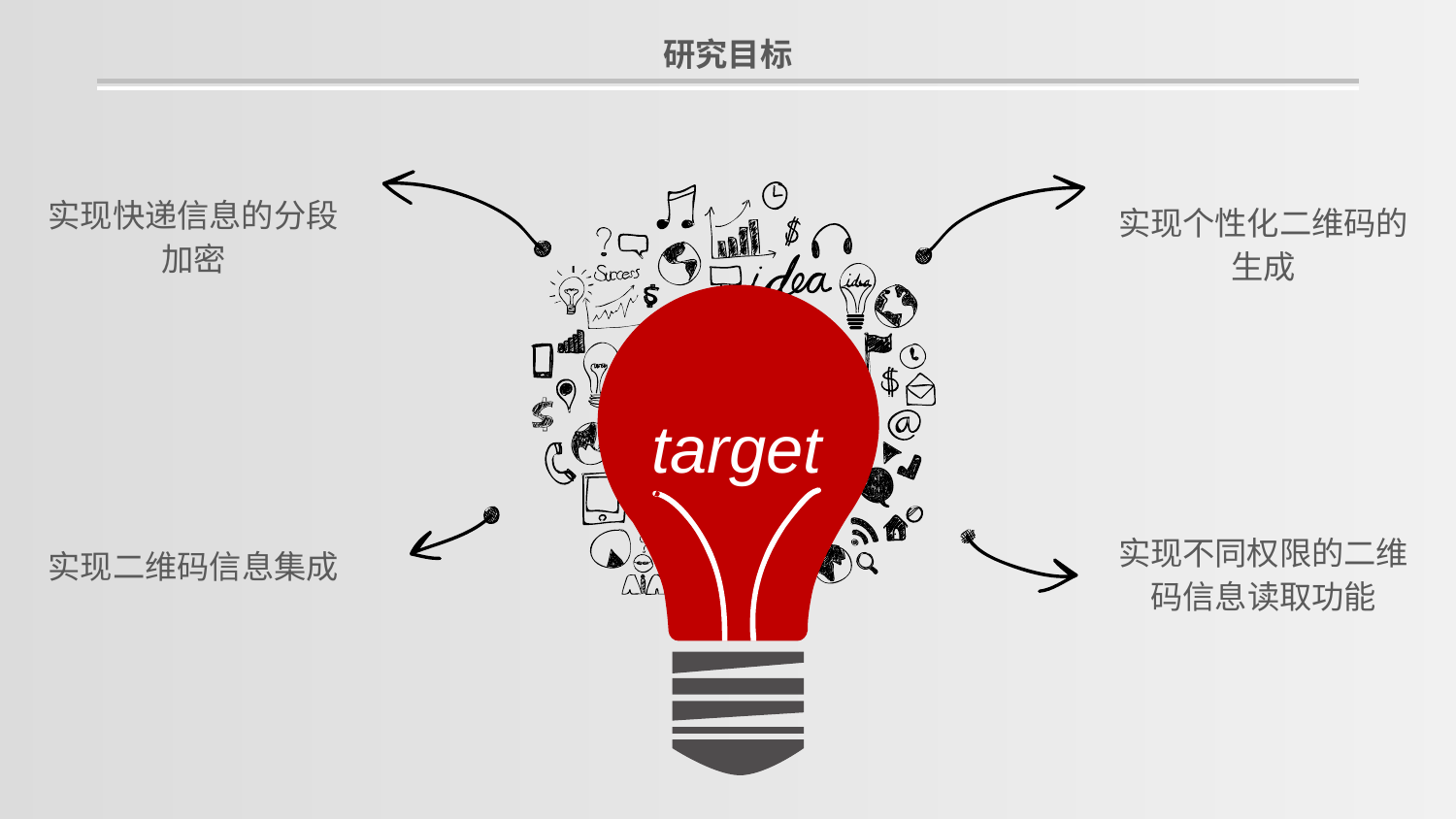

研究目标

实现快递信息的分段加密
实现个性化二维码的生成

target

实现不同权限的二维码信息读取功能

实现二维码信息集成